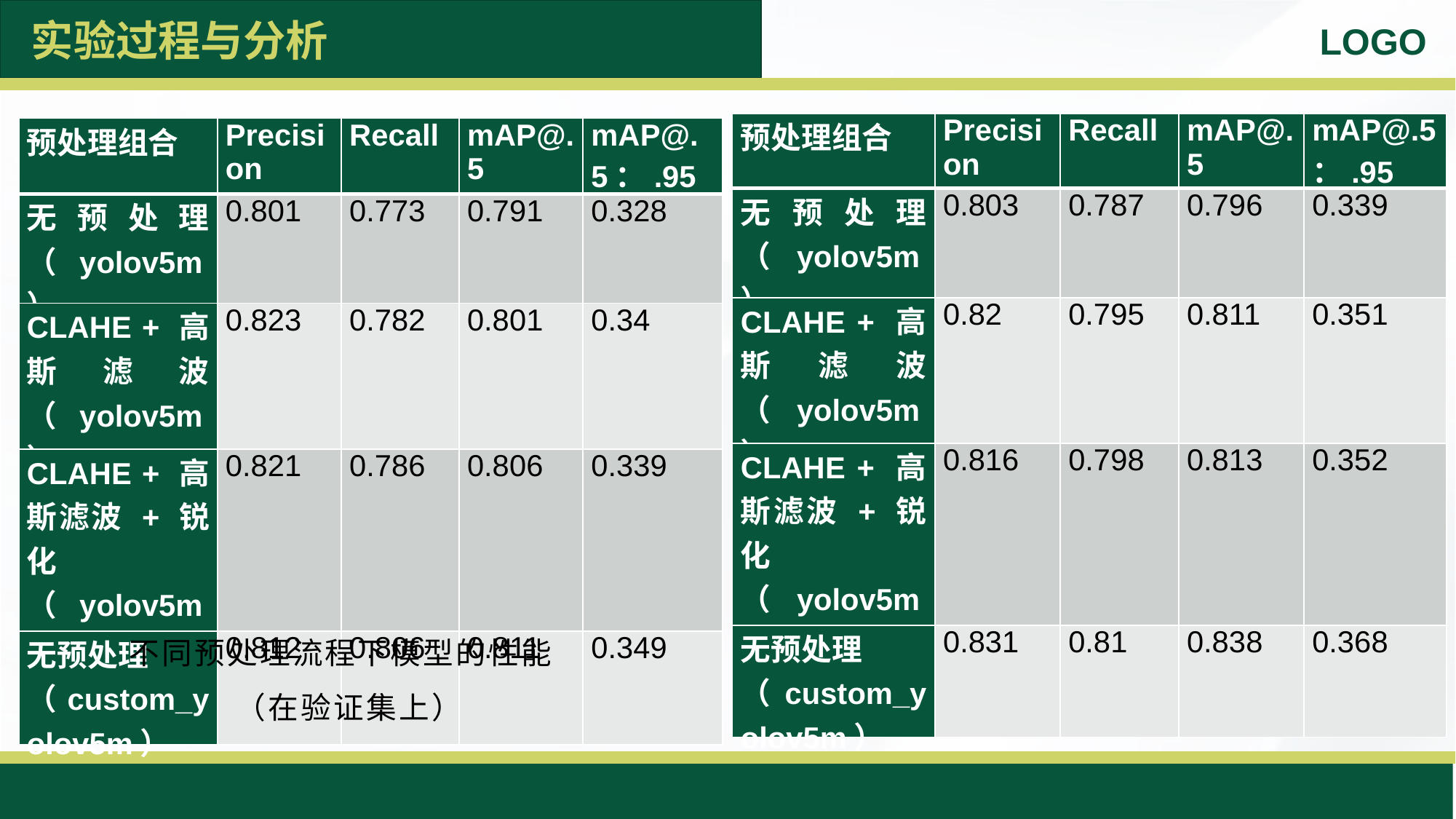

实验过程与分析
| 预处理组合 | Precision | Recall | mAP@.5 | mAP@.5：.95 |
| --- | --- | --- | --- | --- |
| 无预处理（yolov5m） | 0.803 | 0.787 | 0.796 | 0.339 |
| CLAHE + 高斯滤波（yolov5m） | 0.82 | 0.795 | 0.811 | 0.351 |
| CLAHE + 高斯滤波 + 锐化（yolov5m） | 0.816 | 0.798 | 0.813 | 0.352 |
| 无预处理 （custom\_yolov5m） | 0.831 | 0.81 | 0.838 | 0.368 |
| 预处理组合 | Precision | Recall | mAP@.5 | mAP@.5：.95 |
| --- | --- | --- | --- | --- |
| 无预处理（yolov5m） | 0.801 | 0.773 | 0.791 | 0.328 |
| CLAHE + 高斯滤波（yolov5m） | 0.823 | 0.782 | 0.801 | 0.34 |
| CLAHE + 高斯滤波 + 锐化（yolov5m） | 0.821 | 0.786 | 0.806 | 0.339 |
| 无预处理 （custom\_yolov5m） | 0.812 | 0.806 | 0.811 | 0.349 |
不同预处理流程下模型的性能
           （在验证集上）
不同预处理流程下模型的性能
           （在测试集上）